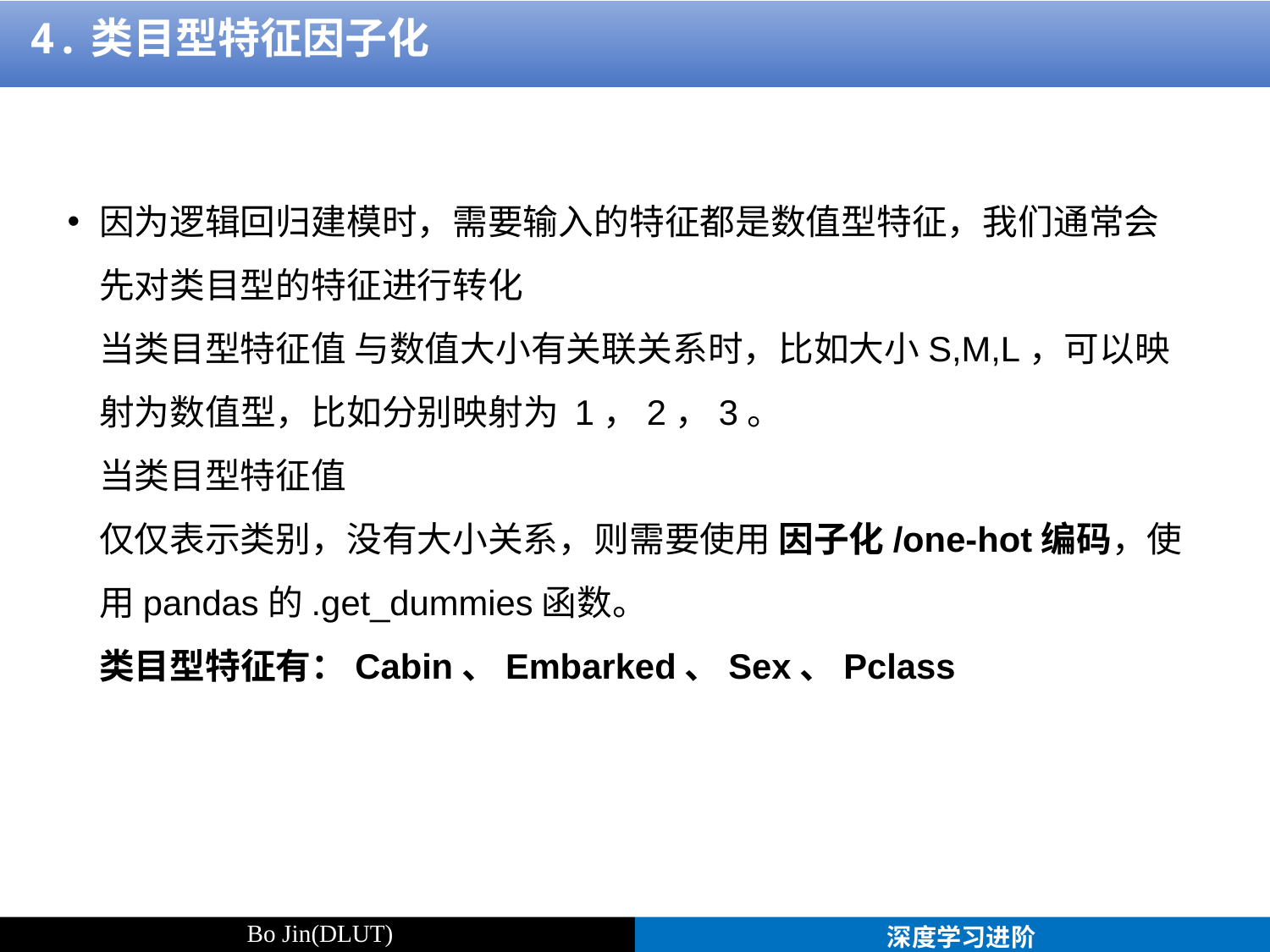

4.类目型特征因子化
因为逻辑回归建模时，需要输入的特征都是数值型特征，我们通常会先对类目型的特征进行转化
当类目型特征值 与数值大小有关联关系时，比如大小S,M,L，可以映射为数值型，比如分别映射为 1，2，3。
当类目型特征值 仅仅表示类别，没有大小关系，则需要使用 因子化/one-hot编码，使用pandas的.get_dummies函数。
类目型特征有：Cabin、Embarked、Sex、Pclass

Bo Jin(DLUT)
深度学习进阶